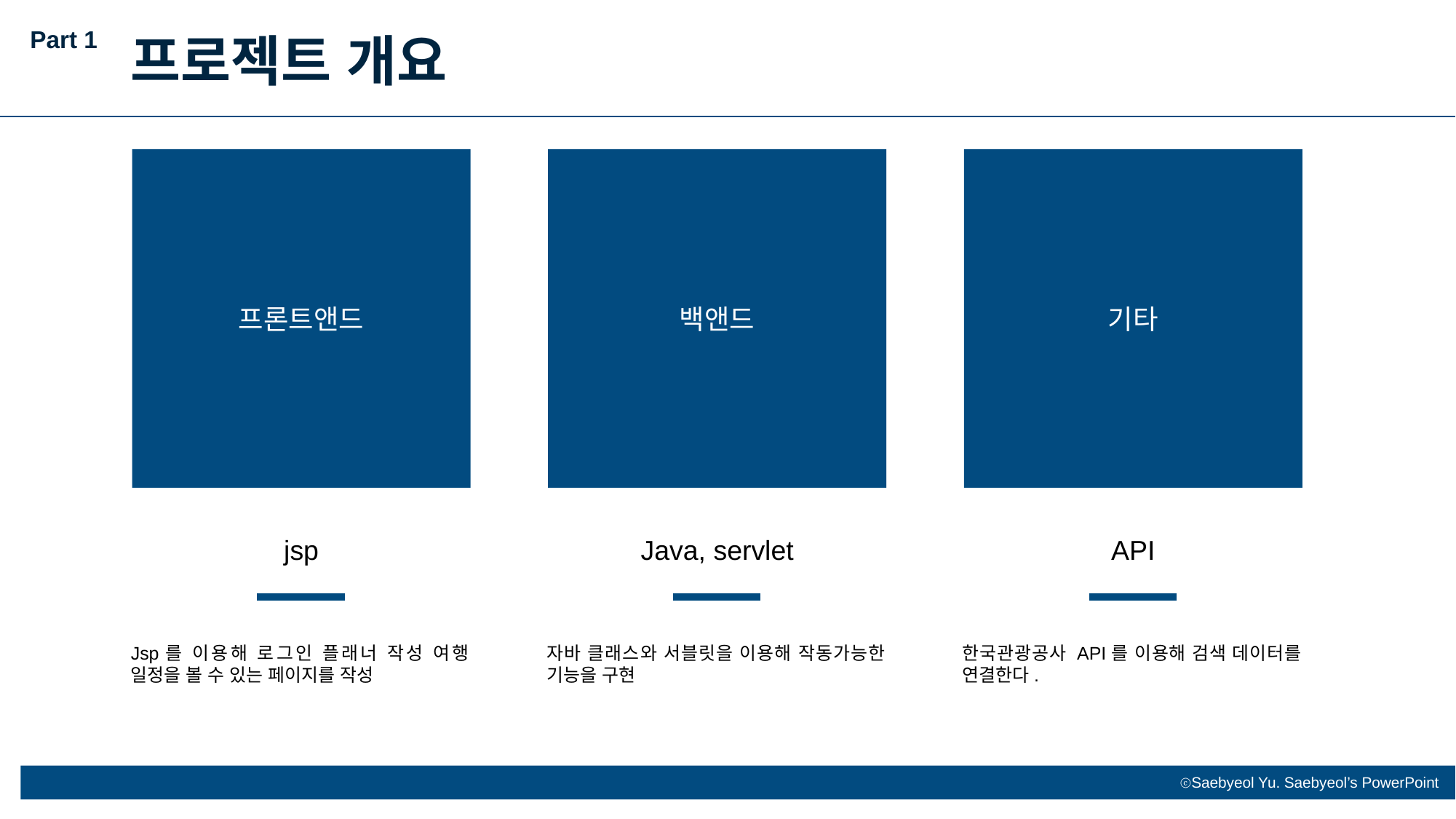

Part 1
프로젝트 개요
프론트앤드
백앤드
기타
jsp
Java, servlet
API
Jsp를 이용해 로그인 플래너 작성 여행 일정을 볼 수 있는 페이지를 작성
자바 클래스와 서블릿을 이용해 작동가능한 기능을 구현
한국관광공사 API를 이용해 검색 데이터를 연결한다.